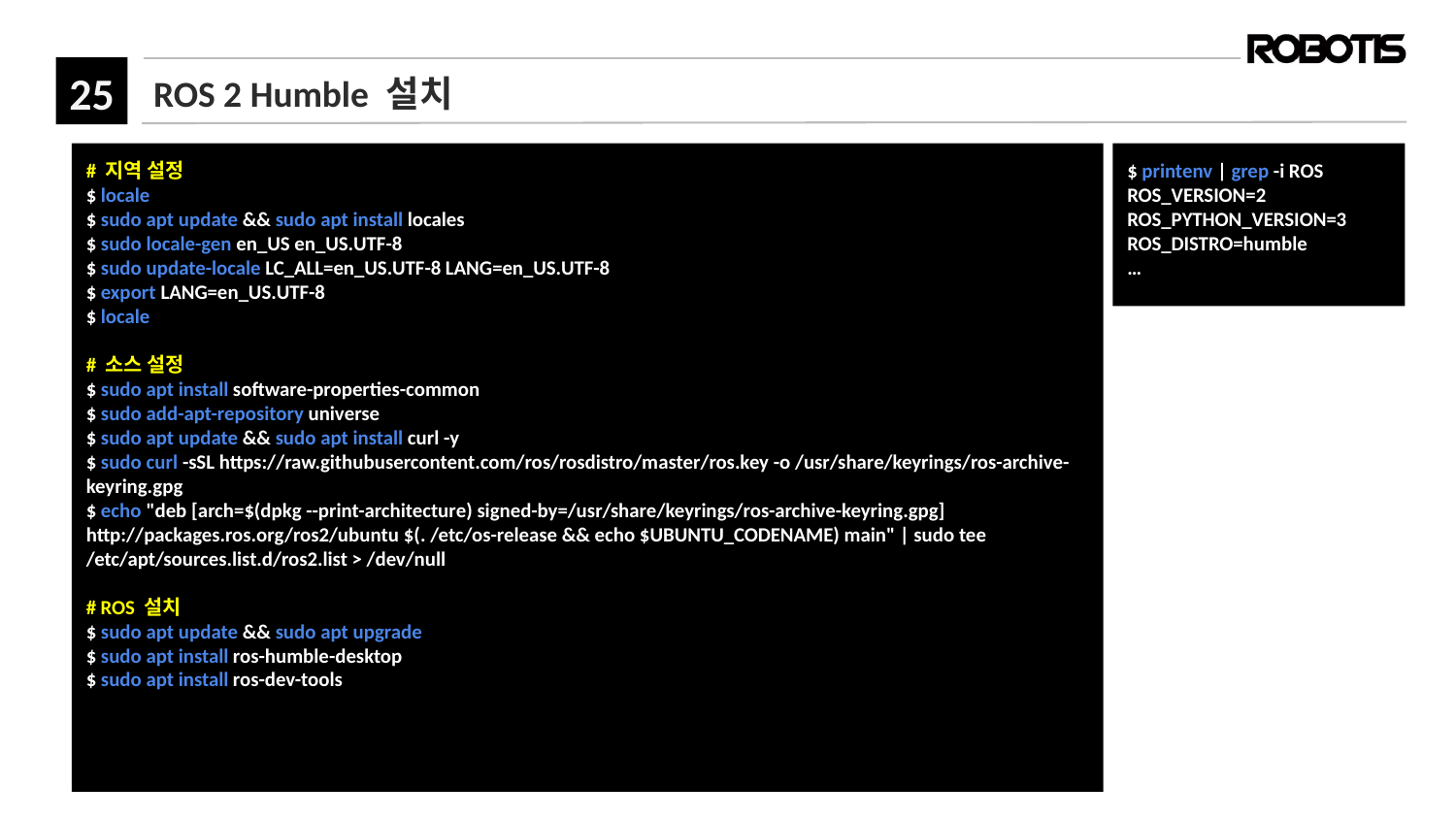

# ROS 2 Humble 설치

# 지역 설정
$ locale
$ sudo apt update && sudo apt install locales
$ sudo locale-gen en_US en_US.UTF-8
$ sudo update-locale LC_ALL=en_US.UTF-8 LANG=en_US.UTF-8
$ export LANG=en_US.UTF-8
$ locale

# 소스 설정
$ sudo apt install software-properties-common
$ sudo add-apt-repository universe
$ sudo apt update && sudo apt install curl -y
$ sudo curl -sSL https://raw.githubusercontent.com/ros/rosdistro/master/ros.key -o /usr/share/keyrings/ros-archive-keyring.gpg
$ echo "deb [arch=$(dpkg --print-architecture) signed-by=/usr/share/keyrings/ros-archive-keyring.gpg] http://packages.ros.org/ros2/ubuntu $(. /etc/os-release && echo $UBUNTU_CODENAME) main" | sudo tee /etc/apt/sources.list.d/ros2.list > /dev/null

# ROS 설치
$ sudo apt update && sudo apt upgrade
$ sudo apt install ros-humble-desktop
$ sudo apt install ros-dev-tools

$ printenv | grep -i ROS
ROS_VERSION=2
ROS_PYTHON_VERSION=3
ROS_DISTRO=humble
…